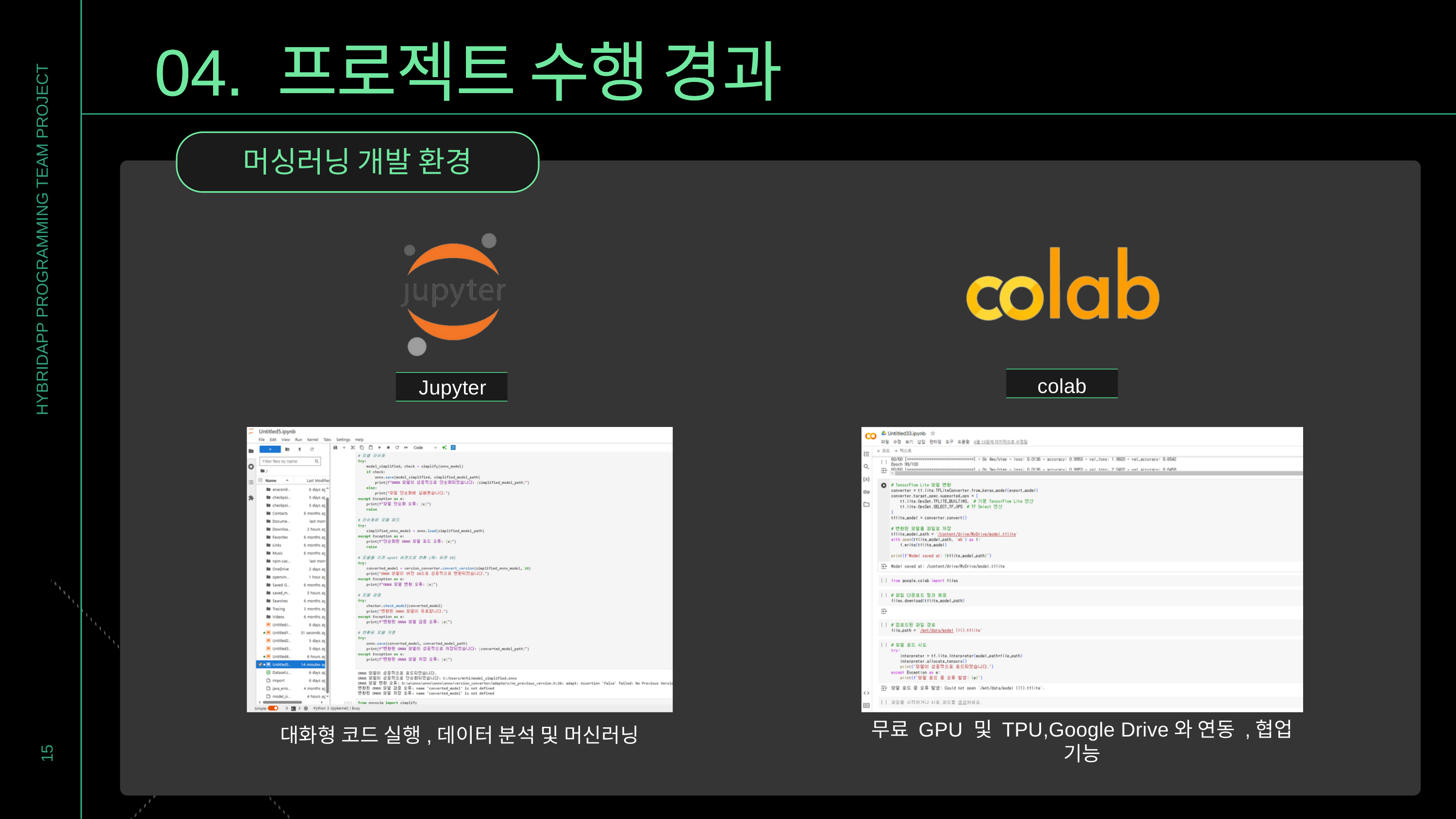

04. 프로젝트 수행 경과
04. 프로젝트 수행 경

머싱러닝 개발 환경

HYBRIDAPP PROGRAMMING TEAM PROJECT

colab
Jupyter

15

무료 GPU 및 TPU,Google Drive와 연동 ,협업 기능
대화형 코드 실행,데이터 분석 및 머신러닝